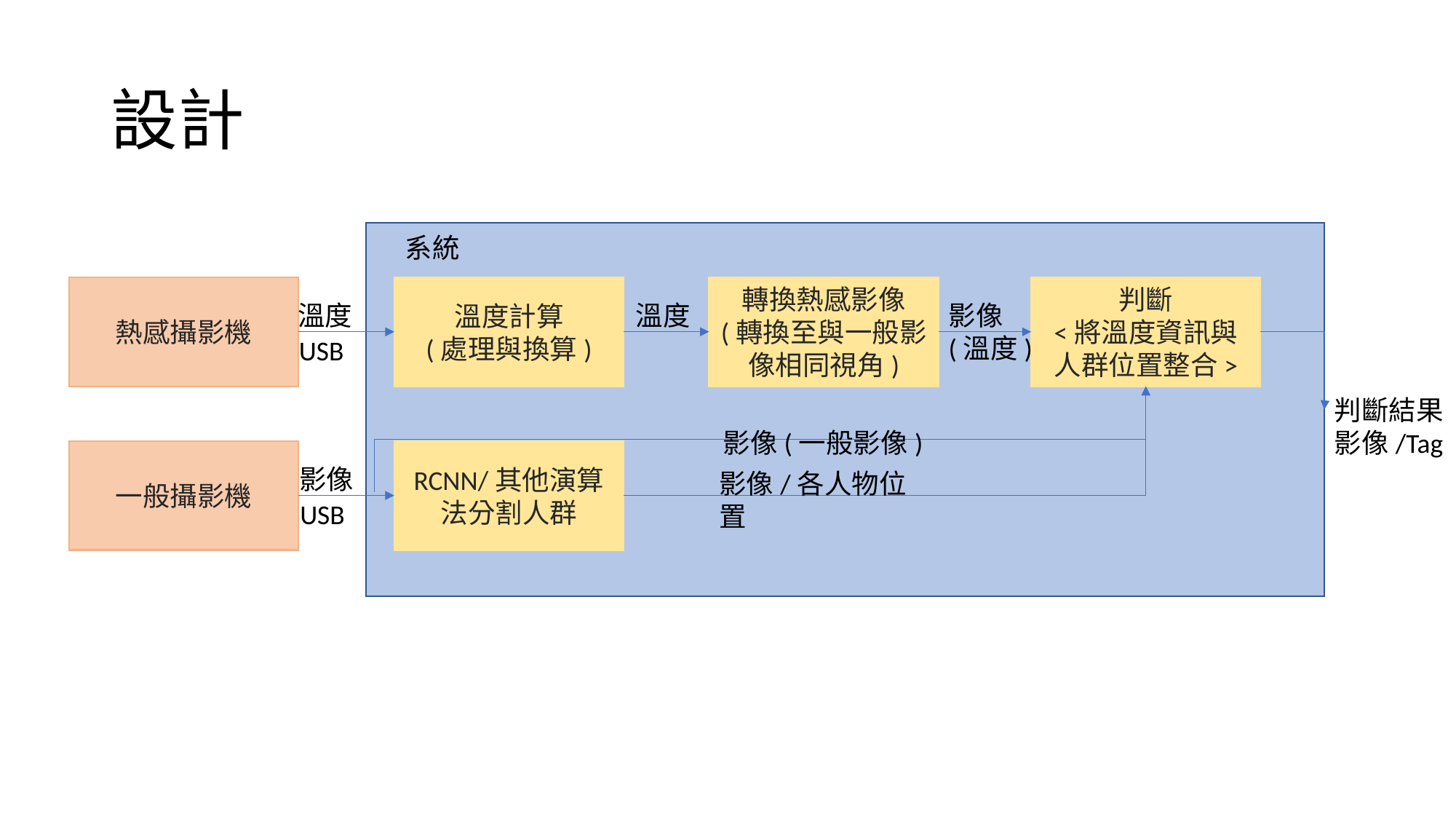

# 設計

系統
熱感攝影機
溫度計算
(處理與換算)
轉換熱感影像
(轉換至與一般影像相同視角)
判斷
<將溫度資訊與人群位置整合>
溫度
USB
判斷結果
影像/Tag
影像(一般影像)
一般攝影機
RCNN/其他演算法分割人群
影像
影像/各人物位置
USB
溫度
影像
(溫度)